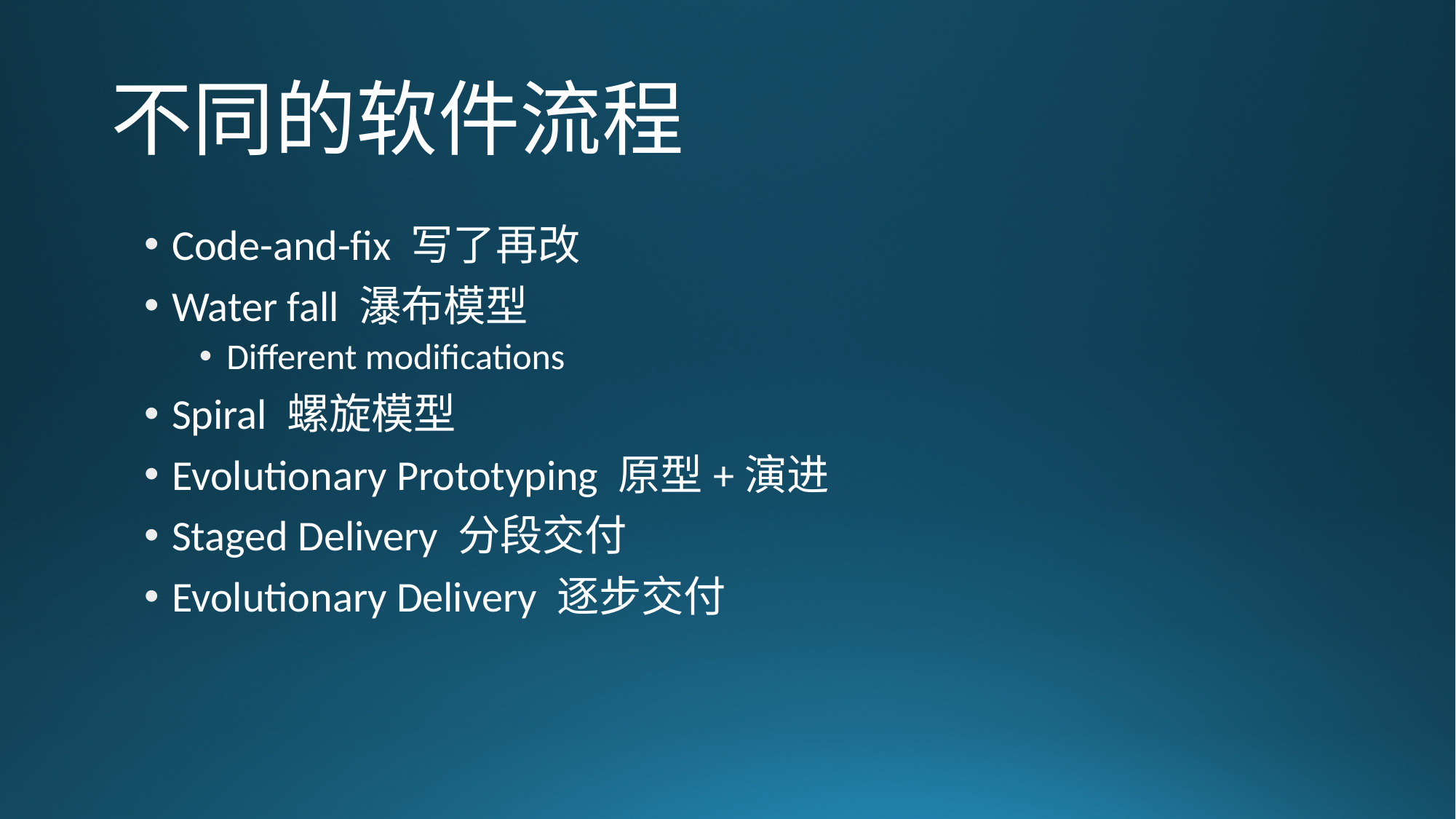

# 不同的软件流程
Code-and-fix 写了再改
Water fall 瀑布模型
Different modifications
Spiral 螺旋模型
Evolutionary Prototyping 原型+演进
Staged Delivery 分段交付
Evolutionary Delivery 逐步交付